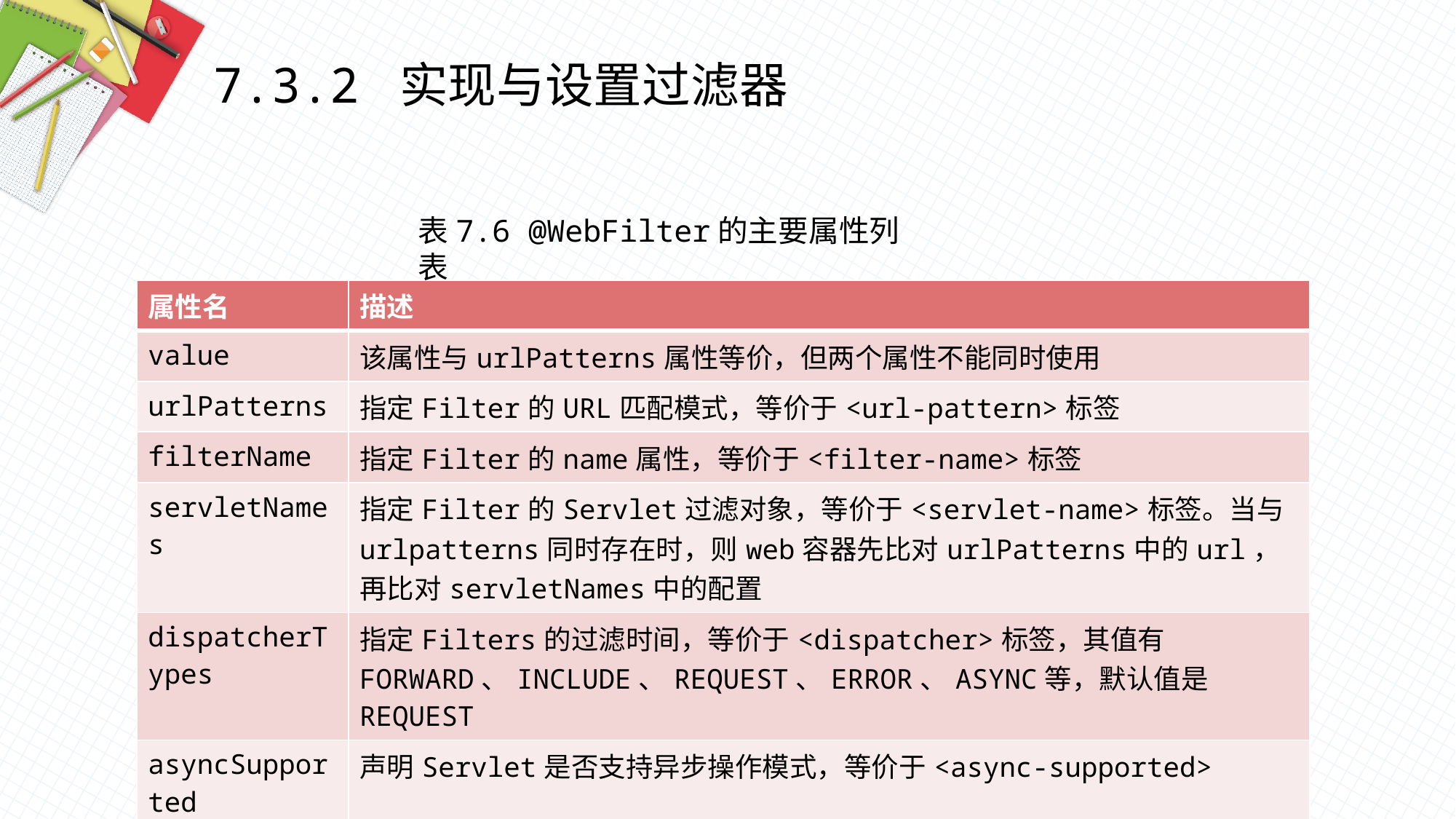

7.3.2 实现与设置过滤器

表7.6 @WebFilter的主要属性列表
| 属性名 | 描述 |
| --- | --- |
| value | 该属性与urlPatterns属性等价，但两个属性不能同时使用 |
| urlPatterns | 指定Filter的URL匹配模式，等价于<url-pattern>标签 |
| filterName | 指定Filter的name属性，等价于<filter-name>标签 |
| servletNames | 指定Filter的Servlet过滤对象，等价于<servlet-name>标签。当与urlpatterns同时存在时，则web容器先比对urlPatterns中的url，再比对servletNames中的配置 |
| dispatcherTypes | 指定Filters的过滤时间，等价于<dispatcher>标签，其值有FORWARD、INCLUDE、REQUEST、ERROR、ASYNC等，默认值是REQUEST |
| asyncSupported | 声明Servlet是否支持异步操作模式，等价于<async-supported> |
| initParams | 设置过滤器的初始化参数 |